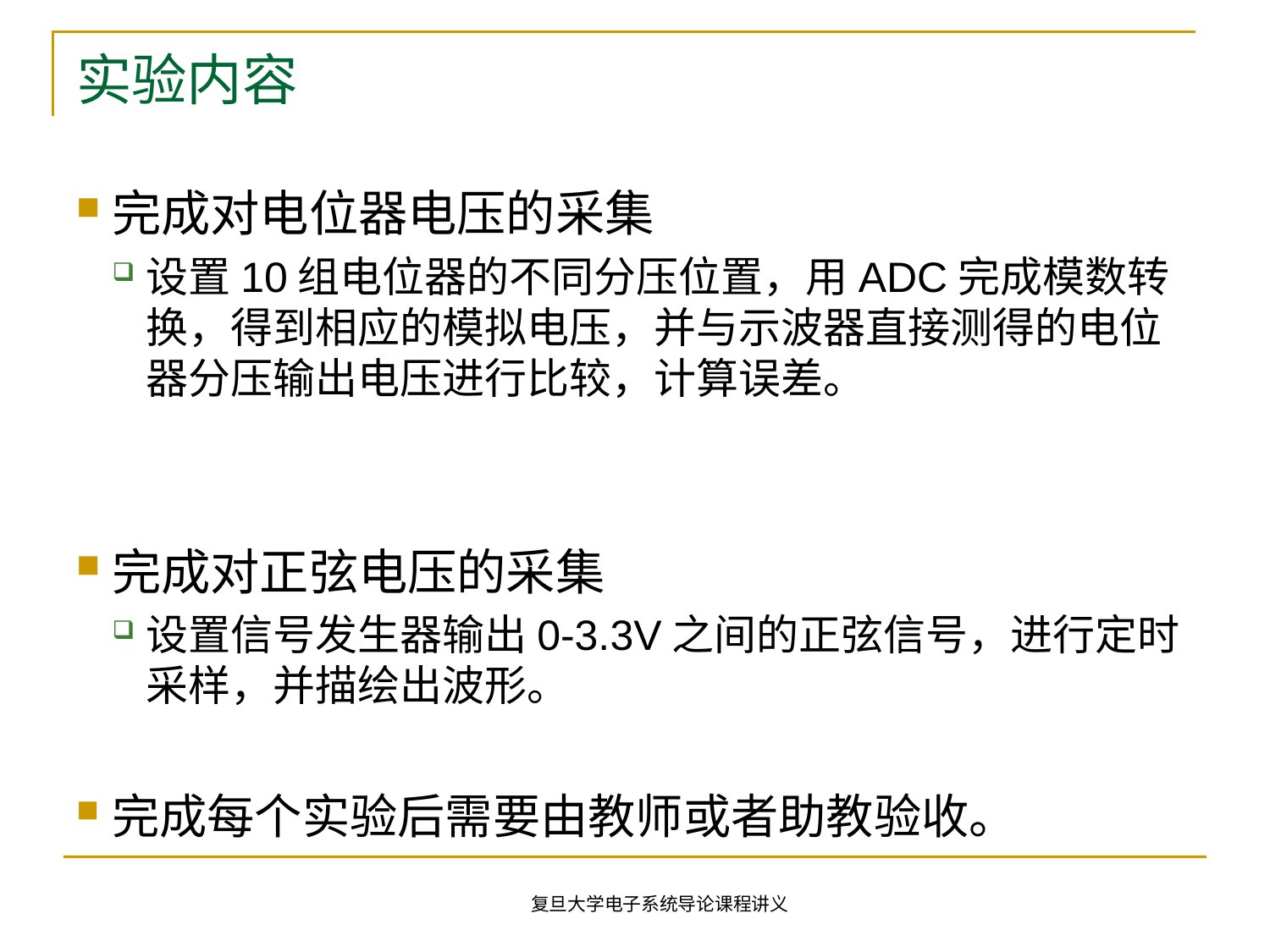

# 实验内容
完成对电位器电压的采集
设置10组电位器的不同分压位置，用ADC完成模数转换，得到相应的模拟电压，并与示波器直接测得的电位器分压输出电压进行比较，计算误差。

完成对正弦电压的采集
设置信号发生器输出0-3.3V之间的正弦信号，进行定时采样，并描绘出波形。

完成每个实验后需要由教师或者助教验收。